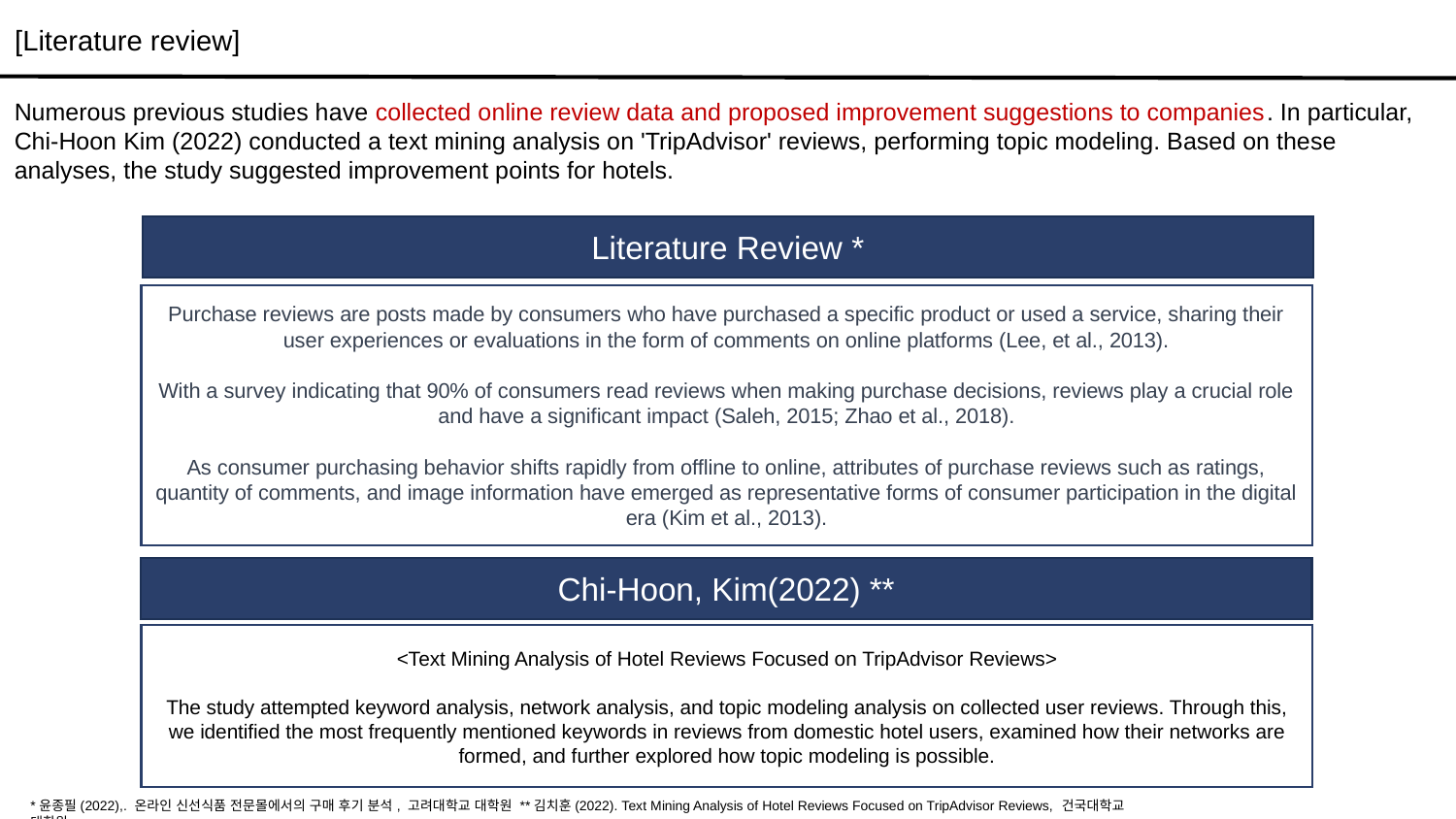

[Literature review]

Numerous previous studies have collected online review data and proposed improvement suggestions to companies. In particular, Chi-Hoon Kim (2022) conducted a text mining analysis on 'TripAdvisor' reviews, performing topic modeling. Based on these analyses, the study suggested improvement points for hotels.
Literature Review *
Purchase reviews are posts made by consumers who have purchased a specific product or used a service, sharing their user experiences or evaluations in the form of comments on online platforms (Lee, et al., 2013).

With a survey indicating that 90% of consumers read reviews when making purchase decisions, reviews play a crucial role and have a significant impact (Saleh, 2015; Zhao et al., 2018).

As consumer purchasing behavior shifts rapidly from offline to online, attributes of purchase reviews such as ratings, quantity of comments, and image information have emerged as representative forms of consumer participation in the digital era (Kim et al., 2013).
Chi-Hoon, Kim(2022) **
<Text Mining Analysis of Hotel Reviews Focused on TripAdvisor Reviews>

The study attempted keyword analysis, network analysis, and topic modeling analysis on collected user reviews. Through this, we identified the most frequently mentioned keywords in reviews from domestic hotel users, examined how their networks are formed, and further explored how topic modeling is possible.
*윤종필(2022),. 온라인 신선식품 전문몰에서의 구매 후기 분석, 고려대학교 대학원 **김치훈(2022). Text Mining Analysis of Hotel Reviews Focused on TripAdvisor Reviews, 건국대학교 대학원